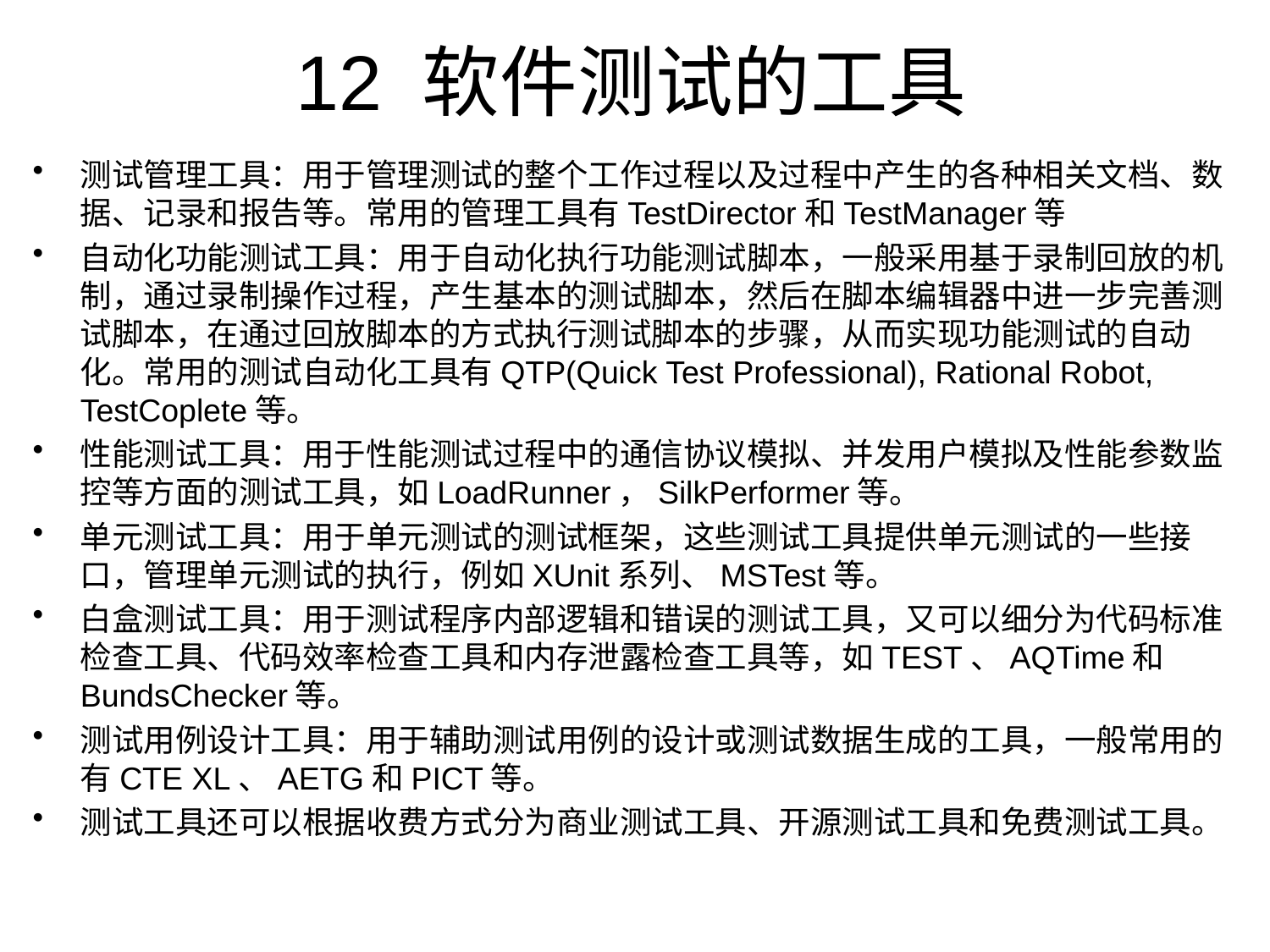

# 12 软件测试的工具
测试管理工具：用于管理测试的整个工作过程以及过程中产生的各种相关文档、数据、记录和报告等。常用的管理工具有TestDirector和TestManager等
自动化功能测试工具：用于自动化执行功能测试脚本，一般采用基于录制回放的机制，通过录制操作过程，产生基本的测试脚本，然后在脚本编辑器中进一步完善测试脚本，在通过回放脚本的方式执行测试脚本的步骤，从而实现功能测试的自动化。常用的测试自动化工具有QTP(Quick Test Professional), Rational Robot, TestCoplete等。
性能测试工具：用于性能测试过程中的通信协议模拟、并发用户模拟及性能参数监控等方面的测试工具，如LoadRunner，SilkPerformer等。
单元测试工具：用于单元测试的测试框架，这些测试工具提供单元测试的一些接口，管理单元测试的执行，例如XUnit系列、MSTest等。
白盒测试工具：用于测试程序内部逻辑和错误的测试工具，又可以细分为代码标准检查工具、代码效率检查工具和内存泄露检查工具等，如TEST、AQTime和BundsChecker等。
测试用例设计工具：用于辅助测试用例的设计或测试数据生成的工具，一般常用的有CTE XL、AETG和PICT等。
测试工具还可以根据收费方式分为商业测试工具、开源测试工具和免费测试工具。